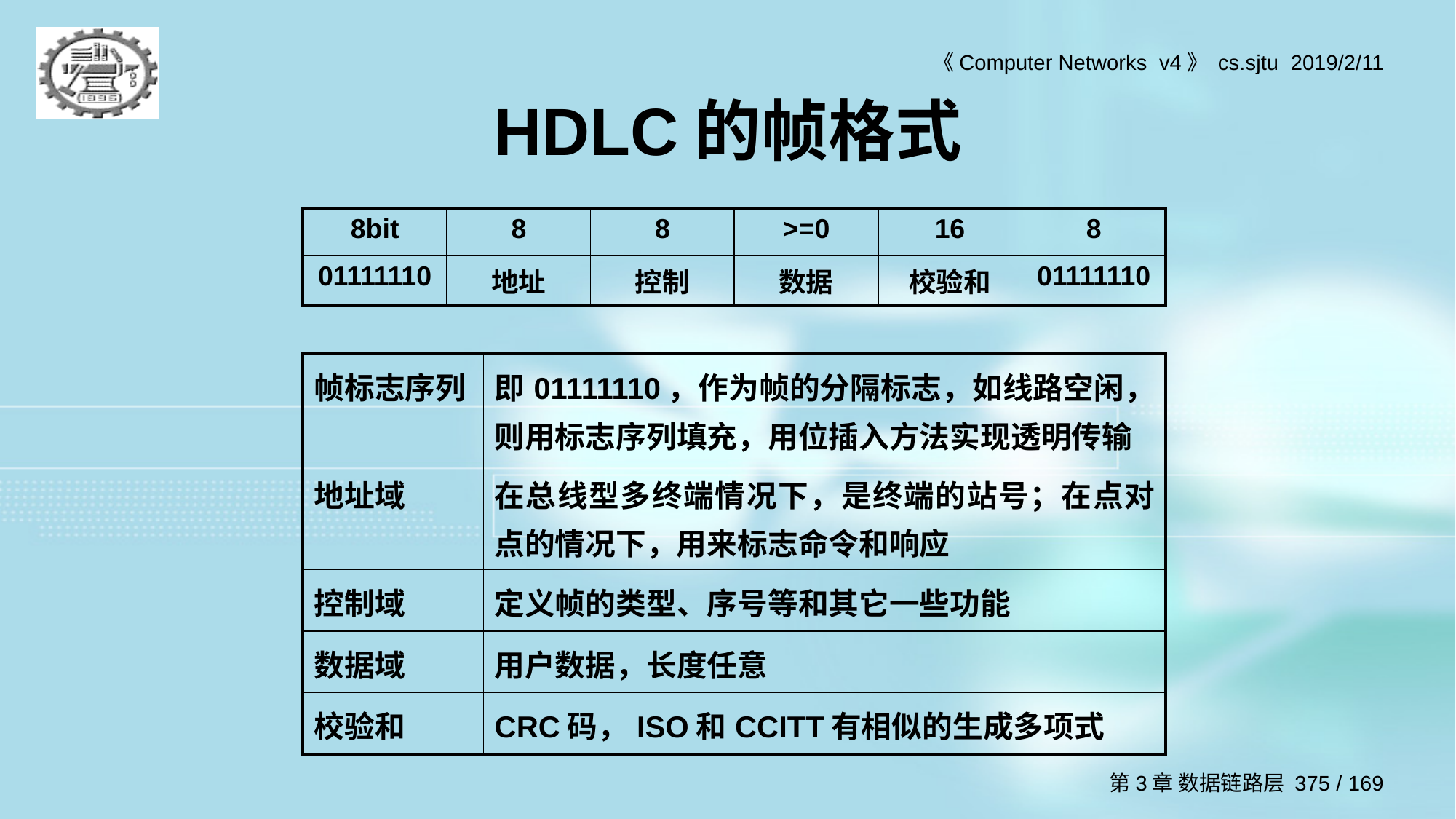

# HDLC的帧格式
| 8bit | 8 | 8 | >=0 | 16 | 8 |
| --- | --- | --- | --- | --- | --- |
| 01111110 | 地址 | 控制 | 数据 | 校验和 | 01111110 |
| 帧标志序列 | 即01111110，作为帧的分隔标志，如线路空闲，则用标志序列填充，用位插入方法实现透明传输 |
| --- | --- |
| 地址域 | 在总线型多终端情况下，是终端的站号；在点对点的情况下，用来标志命令和响应 |
| 控制域 | 定义帧的类型、序号等和其它一些功能 |
| 数据域 | 用户数据，长度任意 |
| 校验和 | CRC码，ISO和CCITT有相似的生成多项式 |